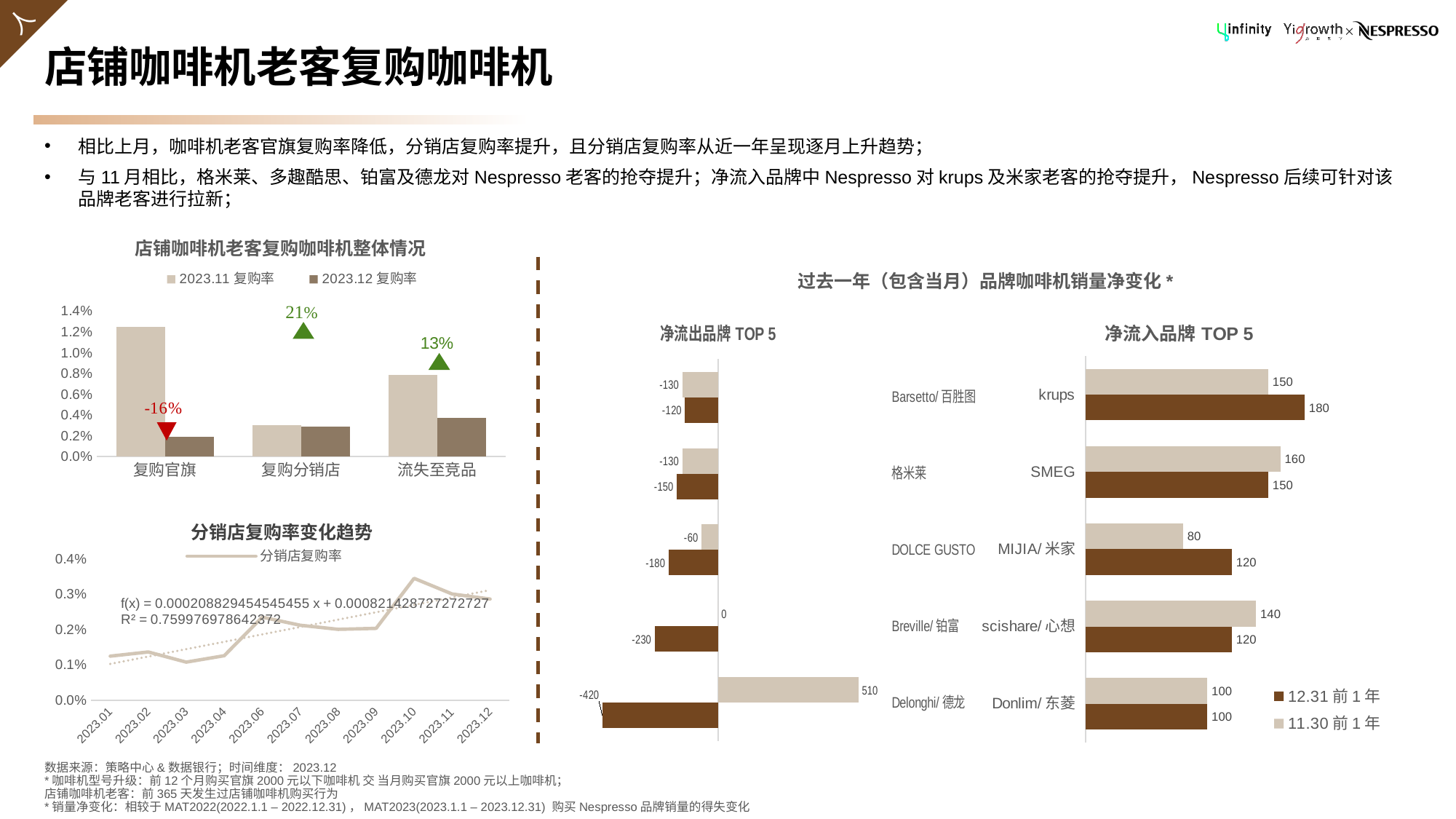

# 店铺咖啡机老客复购咖啡机
相比上月，咖啡机老客官旗复购率降低，分销店复购率提升，且分销店复购率从近一年呈现逐月上升趋势；
与11月相比，格米莱、多趣酷思、铂富及德龙对Nespresso老客的抢夺提升；净流入品牌中Nespresso对krups及米家老客的抢夺提升，Nespresso后续可针对该品牌老客进行拉新；

### Chart: 店铺咖啡机老客复购咖啡机整体情况

| Category | 2023.11复购率 | 2023.12复购率 |
|---|---|---|
| 复购官旗 | 0.01248644251626898 | 0.001920788956896922 |
| 复购分销店 | 0.003009761388286334 | 0.002866849189398392 |
| 流失至竞品 | 0.007890455531453362 | 0.003755572438111893 |
过去一年（包含当月）品牌咖啡机销量净变化*

### Chart: 净流出品牌TOP 5

| Category | 11.30前1年 | 12.31前1年 |
|---|---|---|
| Delonghi/德龙 | -420.0 | 510.0 |
| Breville/铂富 | -230.0 | 0.0 |
| DOLCE GUSTO | -180.0 | -60.0 |
| 格米莱 | -150.0 | -130.0 |
| Barsetto/百胜图 | -120.0 | -130.0 |

### Chart: 净流入品牌TOP 5

| Category | 11.30前1年 | 12.31前1年 |
|---|---|---|
| krups | 150.0 | 180.0 |
| SMEG | 160.0 | 150.0 |
| MIJIA/米家 | 80.0 | 120.0 |
| scishare/心想 | 140.0 | 120.0 |
| Donlim/东菱 | 100.0 | 100.0 |

### Chart: 分销店复购率变化趋势

| Category | 分销店复购率 |
|---|---|
| 2023.01 | 0.00125 |
| 2023.02 | 0.001368 |
| 2023.03 | 0.001081 |
| 2023.04 | 0.00126316 |
| 2023.06 | 0.0023538 |
| 2023.07 | 0.00212549 |
| 2023.08 | 0.00201036 |
| 2023.09 | 0.00203741 |
| 2023.10 | 0.00345263 |
| 2023.11 | 0.00300976 |
| 2023.12 | 0.00286685 |
数据来源：策略中心&数据银行；时间维度：2023.12
*咖啡机型号升级：前12个月购买官旗2000元以下咖啡机 交 当月购买官旗2000元以上咖啡机；
店铺咖啡机老客：前365天发生过店铺咖啡机购买行为
*销量净变化：相较于MAT2022(2022.1.1 – 2022.12.31)，MAT2023(2023.1.1 – 2023.12.31) 购买Nespresso品牌销量的得失变化